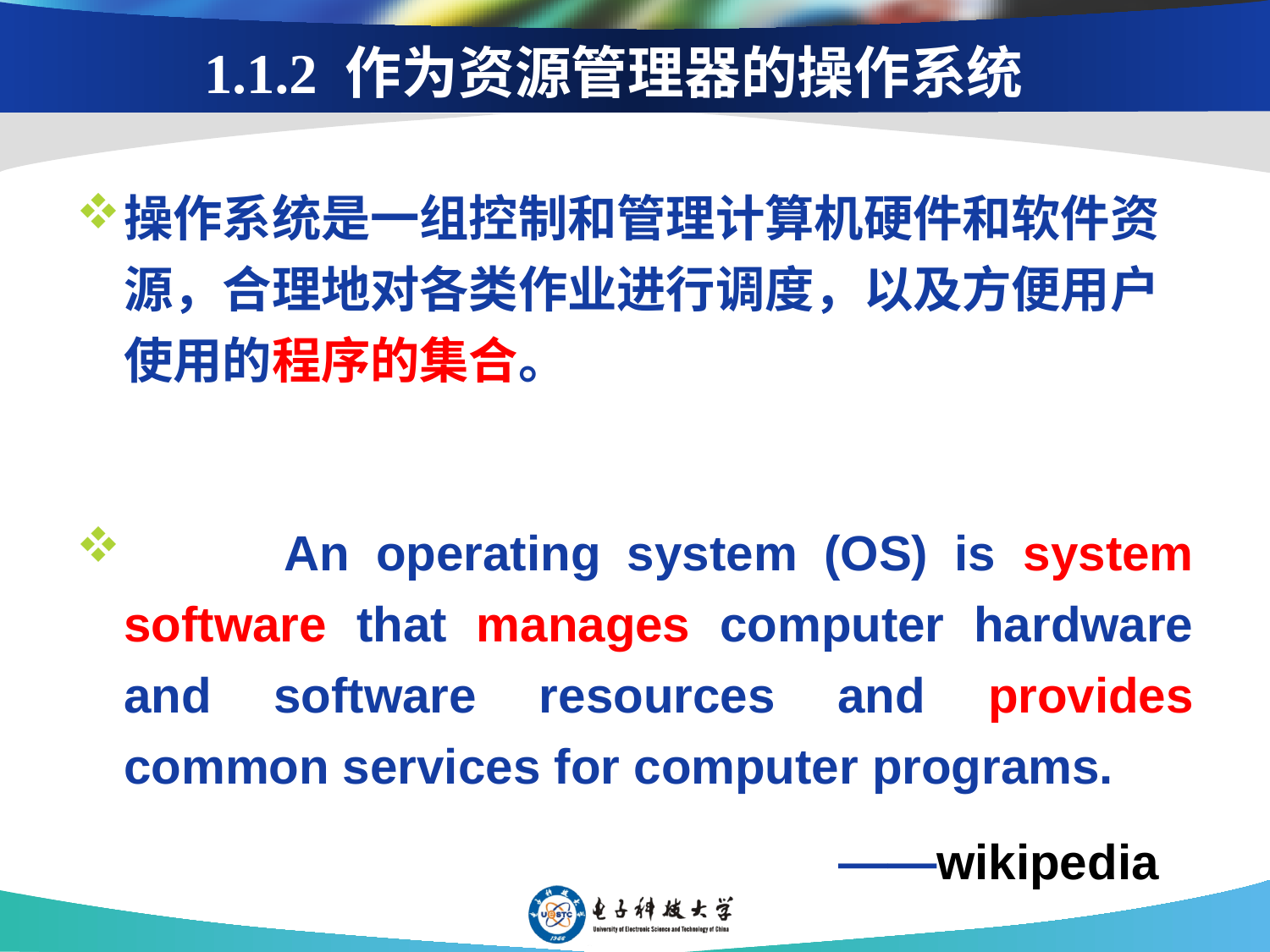

# 1.1.2 作为资源管理器的操作系统
操作系统是一组控制和管理计算机硬件和软件资源，合理地对各类作业进行调度，以及方便用户使用的程序的集合。

      An operating system (OS) is system software that manages computer hardware and software resources and provides common services for computer programs.
						——wikipedia